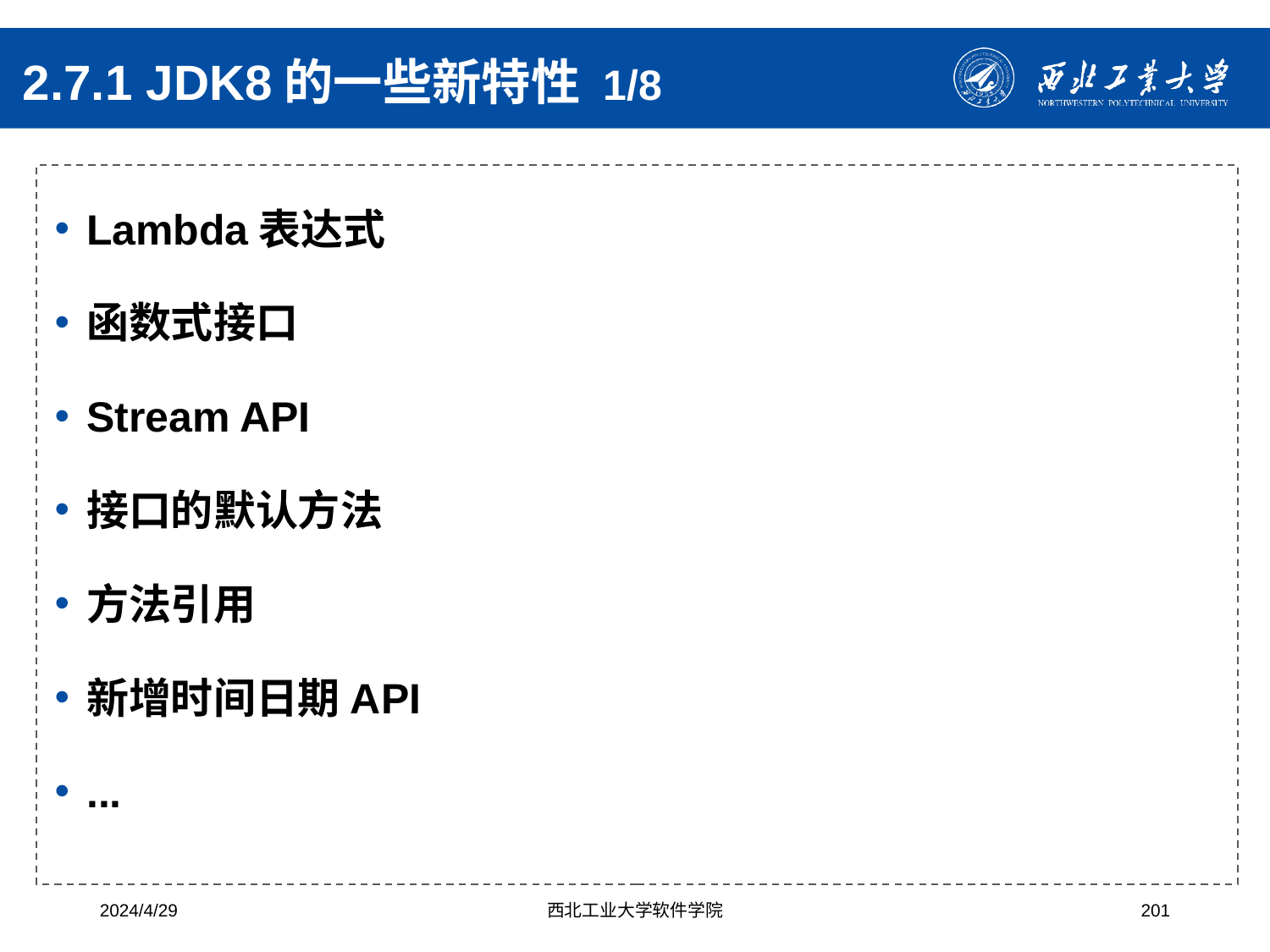

# 2.7.1 JDK8的一些新特性 1/8
Lambda表达式
函数式接口
Stream API
接口的默认方法
方法引用
新增时间日期API
...
2024/4/29
西北工业大学软件学院
201